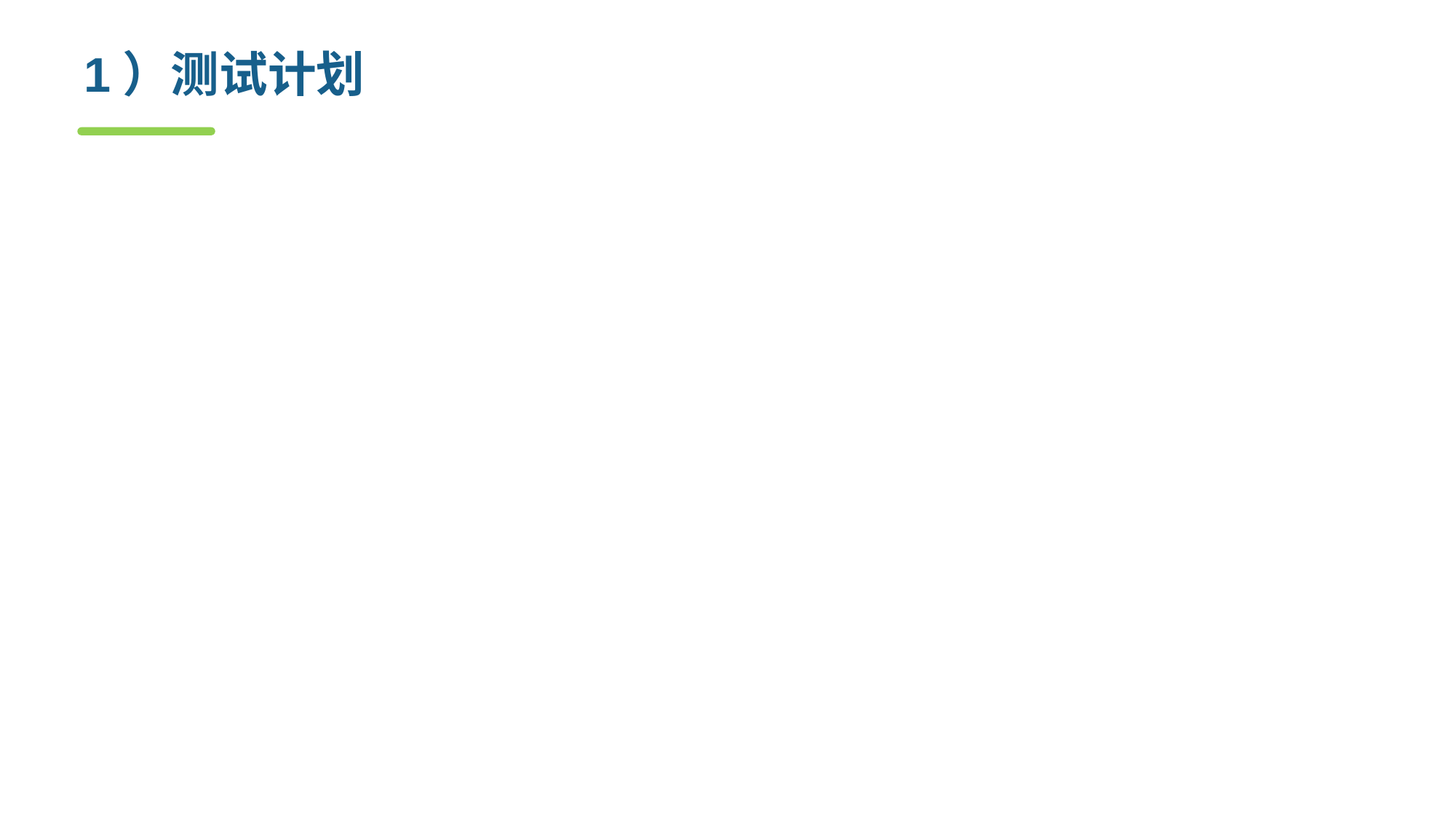

# 1）测试计划
测试目的
测试对象
测试范围
文档的检验
测试策略和测试技术
测试过程
进度安排
资源
测试开始、结束标准
测试文档和测试记录
96